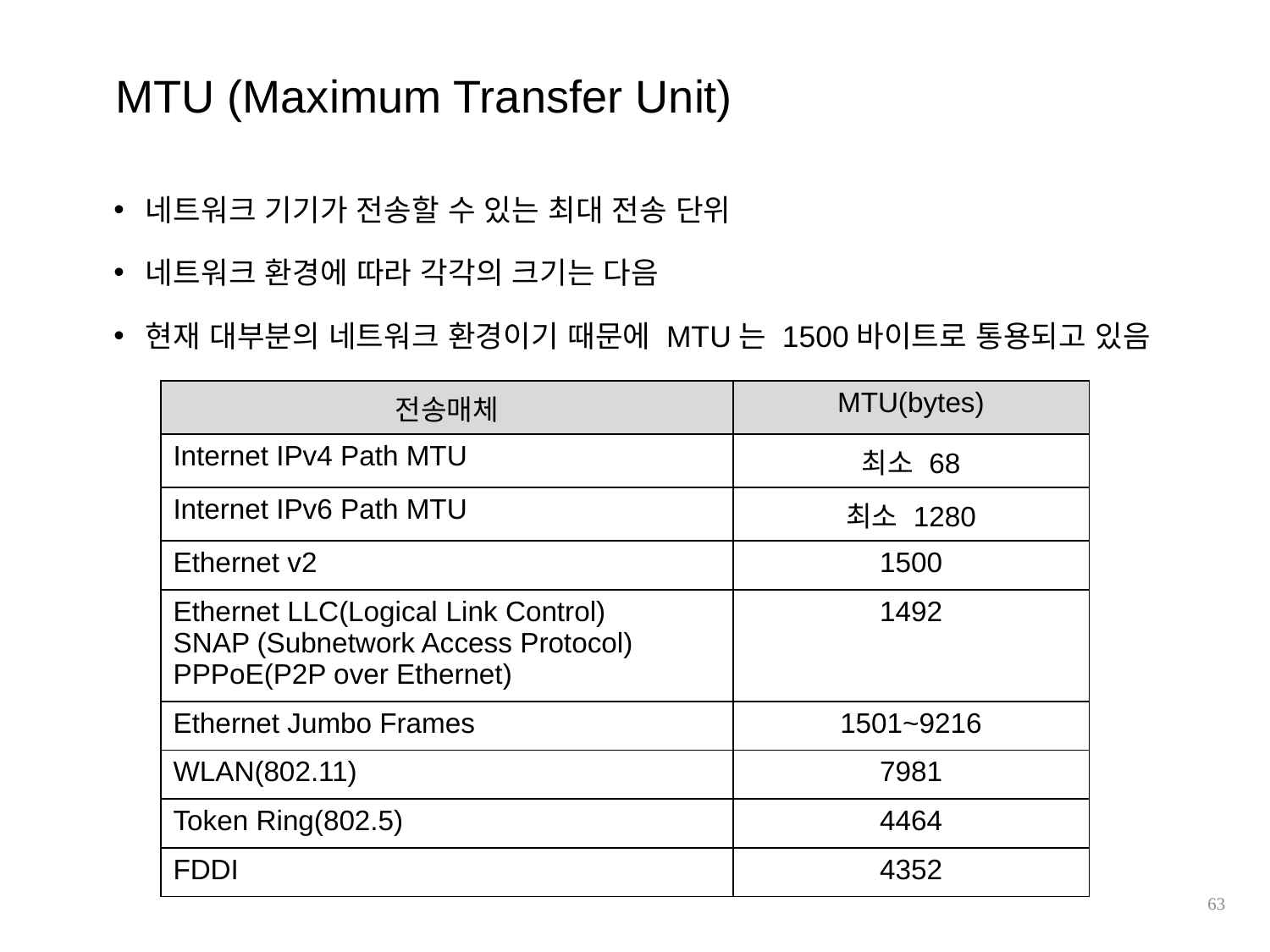

MTU (Maximum Transfer Unit)
네트워크 기기가 전송할 수 있는 최대 전송 단위
네트워크 환경에 따라 각각의 크기는 다음
현재 대부분의 네트워크 환경이기 때문에 MTU는 1500바이트로 통용되고 있음
| 전송매체 | MTU(bytes) |
| --- | --- |
| Internet IPv4 Path MTU | 최소 68 |
| Internet IPv6 Path MTU | 최소 1280 |
| Ethernet v2 | 1500 |
| Ethernet LLC(Logical Link Control) SNAP (Subnetwork Access Protocol) PPPoE(P2P over Ethernet) | 1492 |
| Ethernet Jumbo Frames | 1501~9216 |
| WLAN(802.11) | 7981 |
| Token Ring(802.5) | 4464 |
| FDDI | 4352 |
63